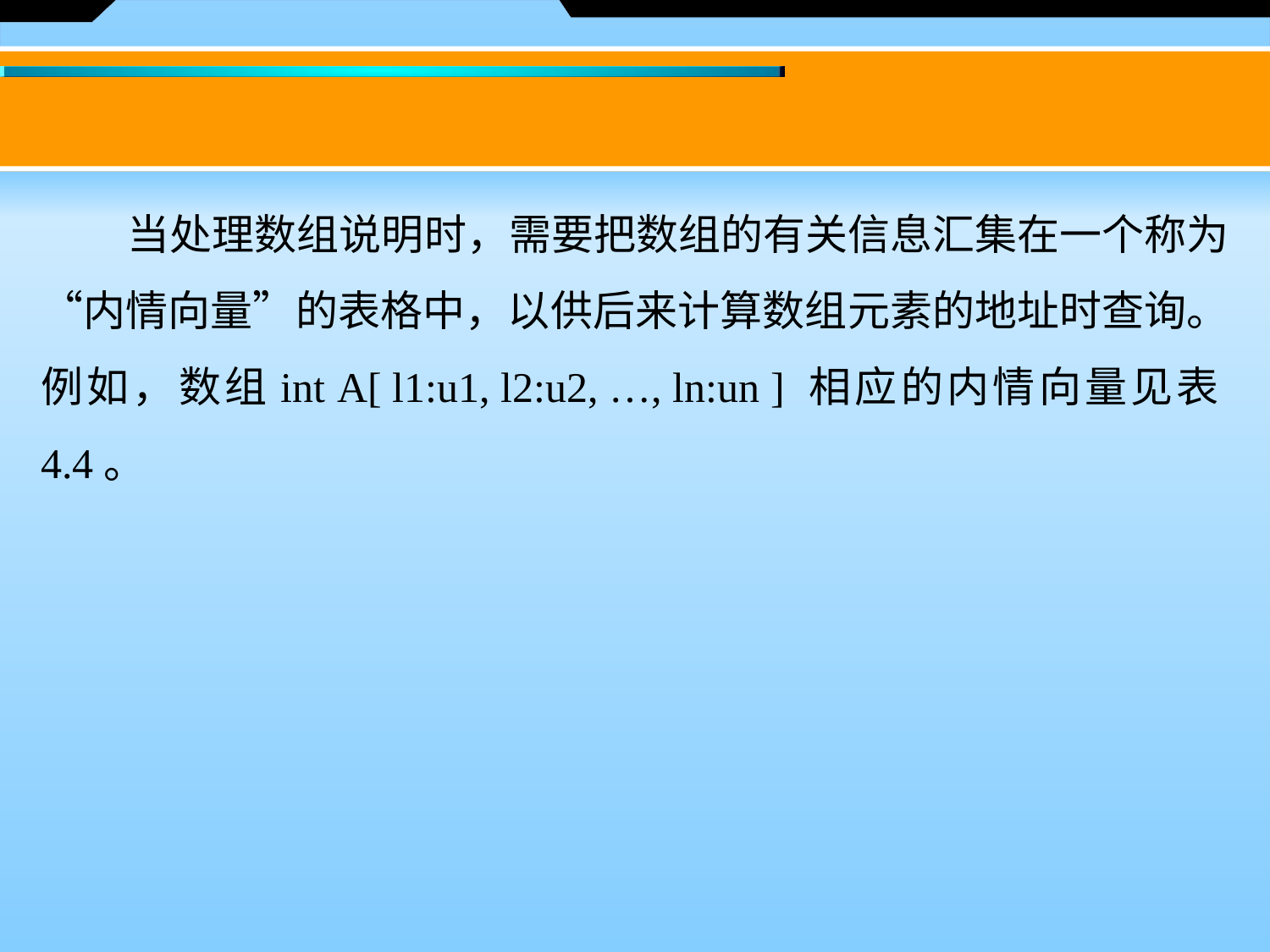

当处理数组说明时，需要把数组的有关信息汇集在一个称为“内情向量”的表格中，以供后来计算数组元素的地址时查询。例如，数组int A[ l1:u1, l2:u2, …, ln:un ] 相应的内情向量见表4.4。